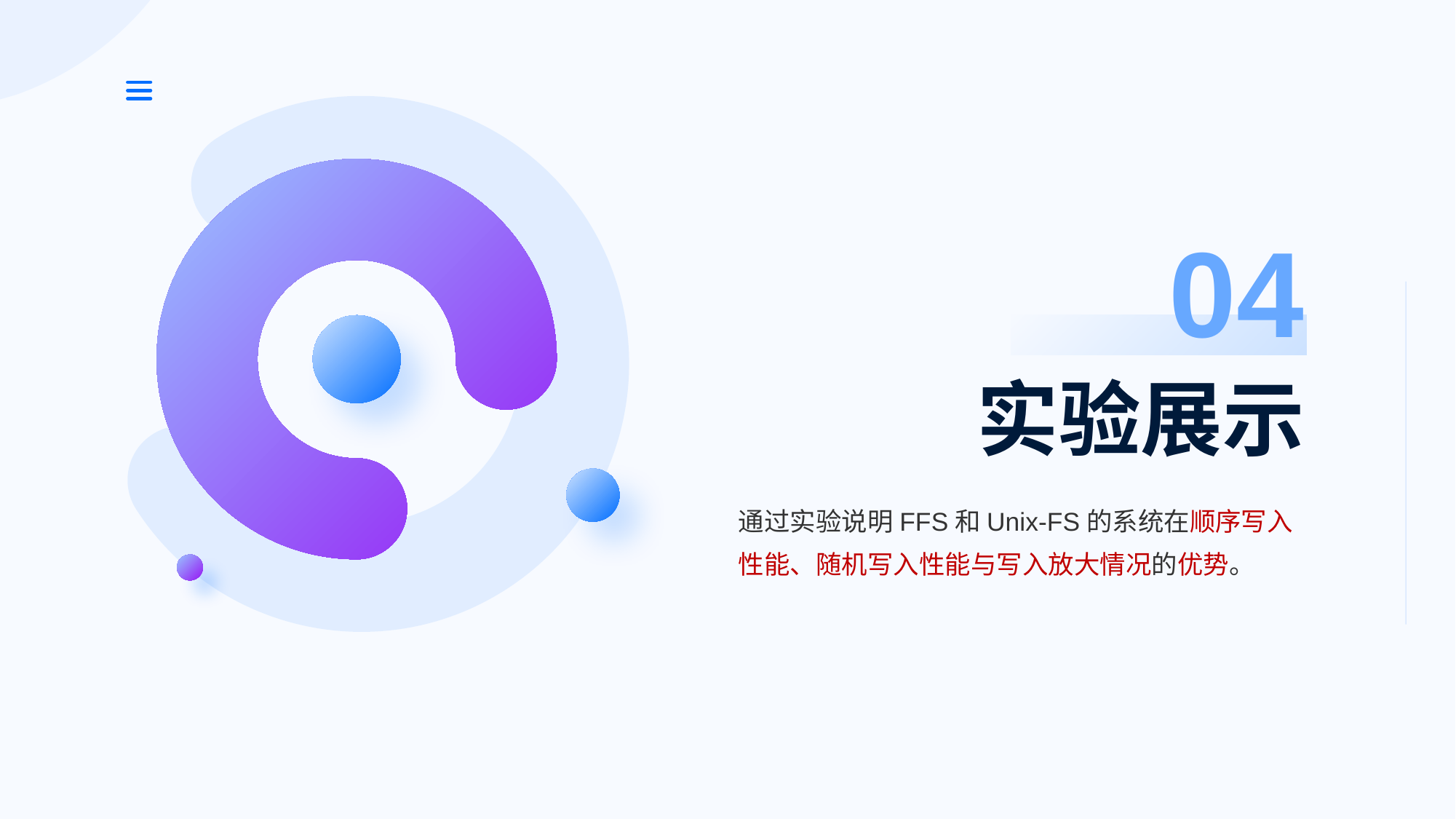

04
# 实验展示
通过实验说明FFS和Unix-FS的系统在顺序写入性能、随机写入性能与写入放大情况的优势。